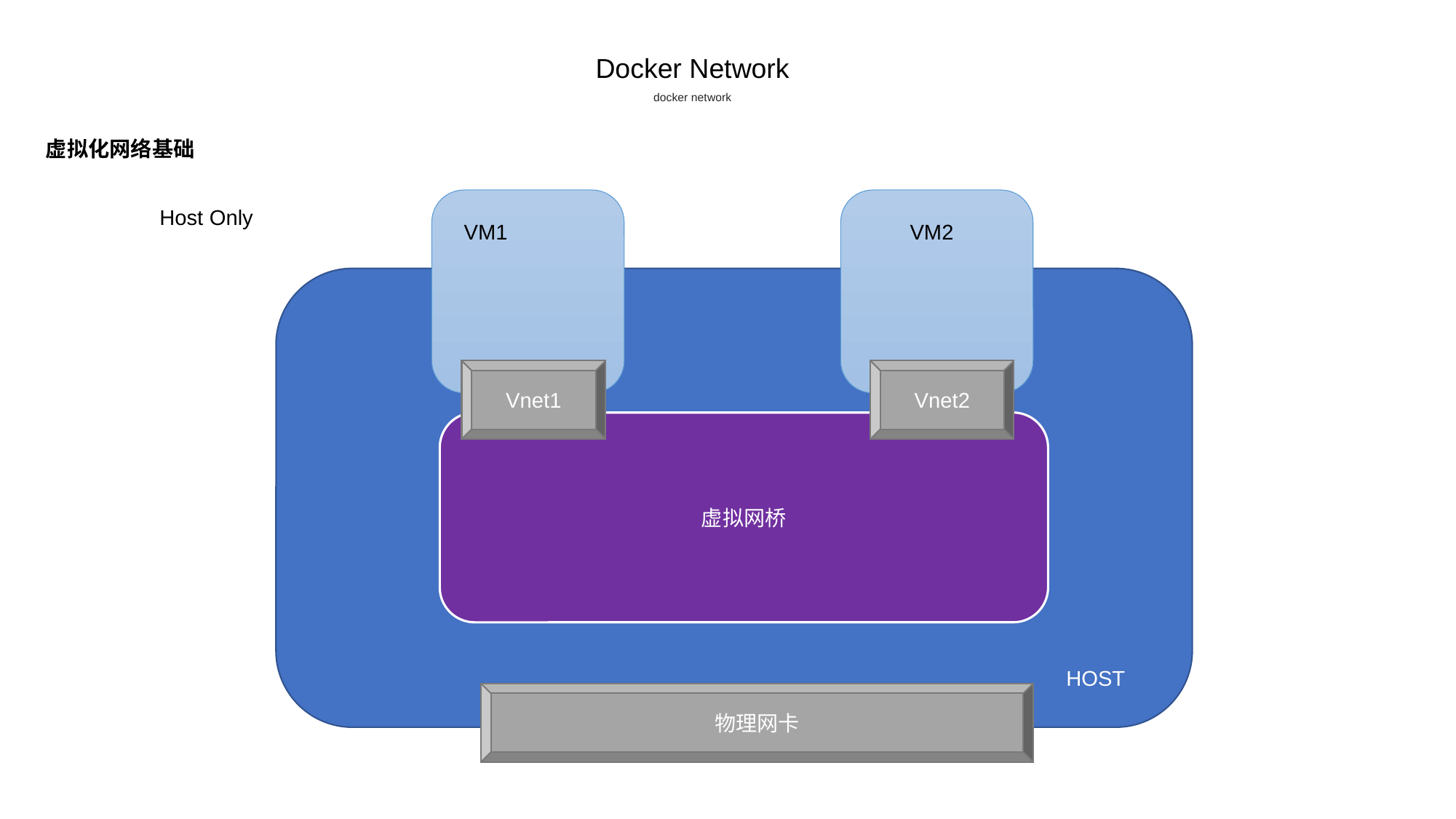

Docker Network

docker network
虚拟化网络基础

Host Only
VM1
VM2

Vnet1
Vnet2
虚拟网桥
HOST
物理网卡